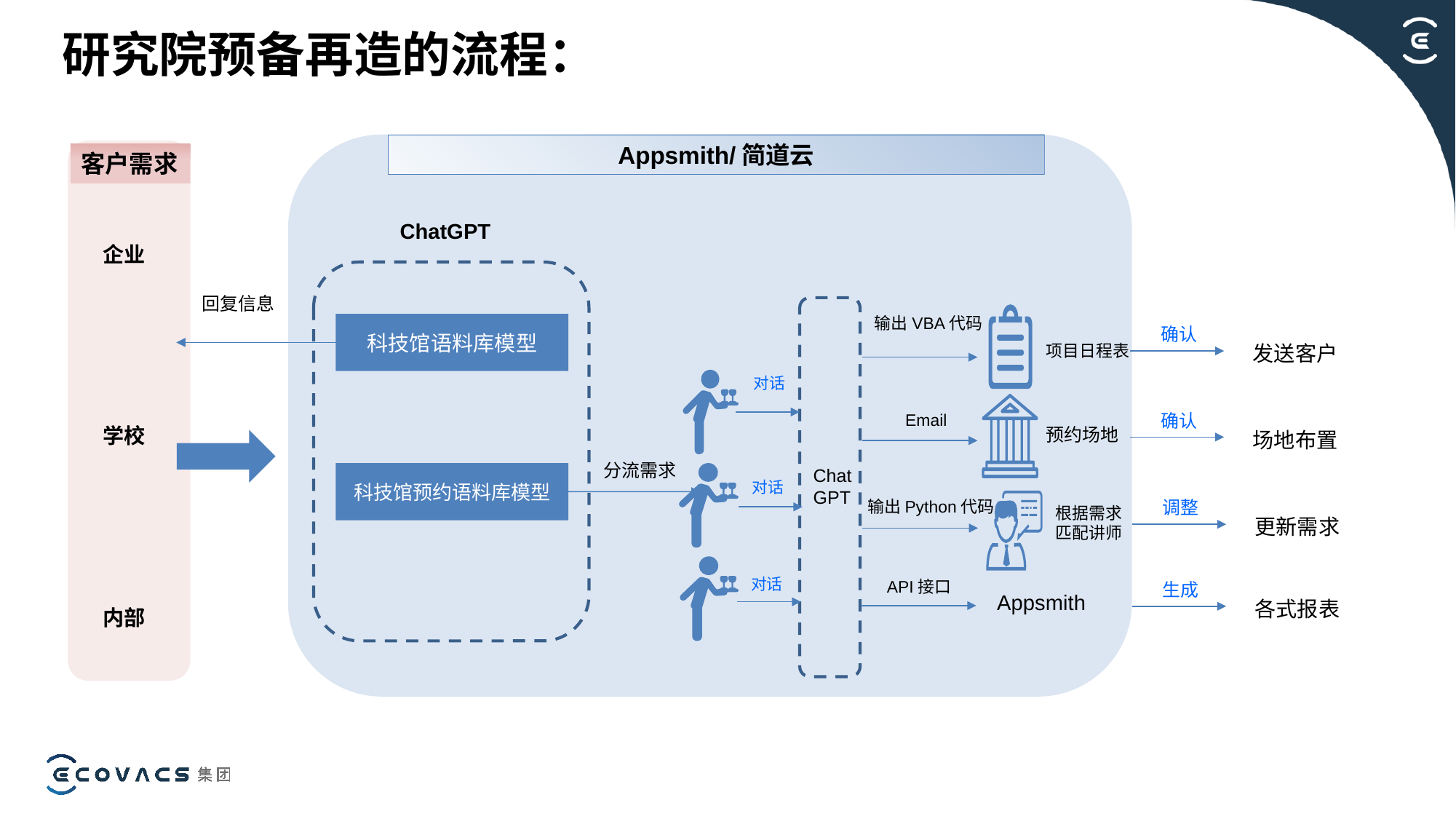

研究院预备再造的流程：

Appsmith/简道云

客户需求
ChatGPT
企业

回复信息

输出VBA代码
科技馆语料库模型
确认
项目日程表
发送客户
对话

确认
Email
学校
预约场地
场地布置

分流需求
Chat
GPT
科技馆预约语料库模型

对话
输出Python代码

调整
根据需求
匹配讲师
更新需求

对话
API接口
生成
Appsmith
各式报表
内部